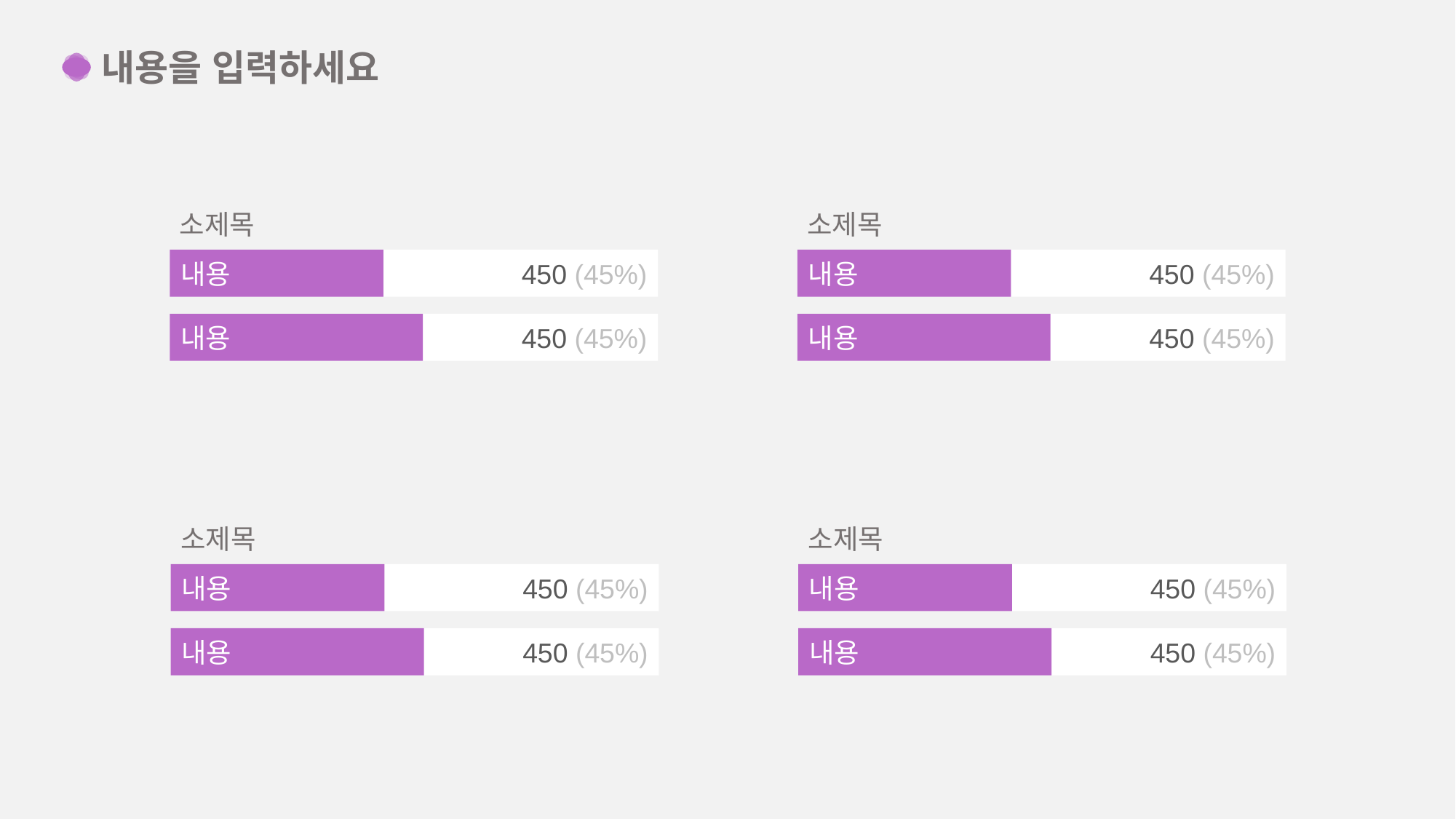

내용을 입력하세요

소제목
소제목
450 (45%)
내용
450 (45%)
내용
450 (45%)
내용
450 (45%)
내용
소제목
소제목
450 (45%)
내용
450 (45%)
내용
450 (45%)
내용
450 (45%)
내용